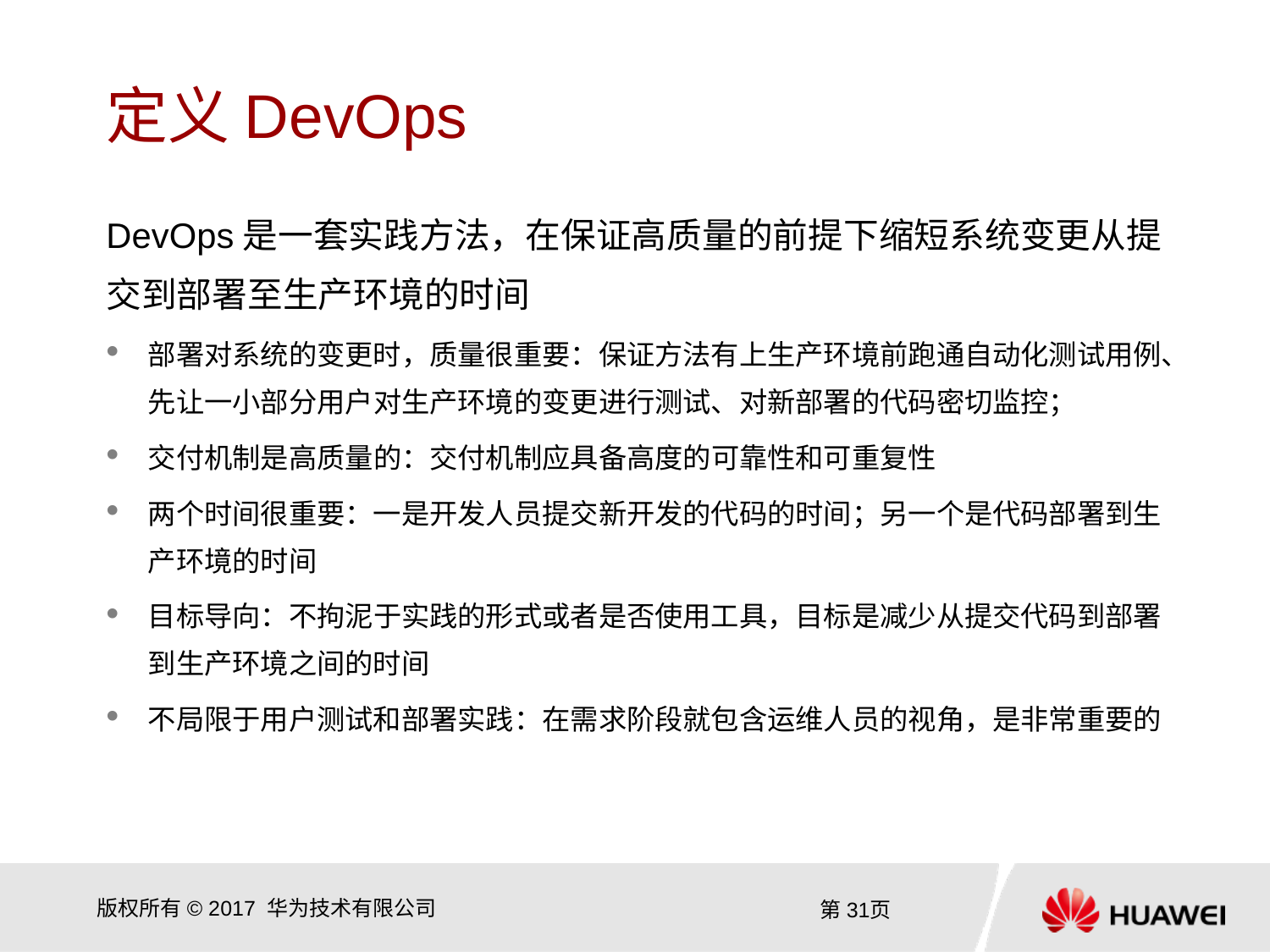

# 定义DevOps
DevOps是一套实践方法，在保证高质量的前提下缩短系统变更从提交到部署至生产环境的时间
部署对系统的变更时，质量很重要：保证方法有上生产环境前跑通自动化测试用例、先让一小部分用户对生产环境的变更进行测试、对新部署的代码密切监控；
交付机制是高质量的：交付机制应具备高度的可靠性和可重复性
两个时间很重要：一是开发人员提交新开发的代码的时间；另一个是代码部署到生产环境的时间
目标导向：不拘泥于实践的形式或者是否使用工具，目标是减少从提交代码到部署到生产环境之间的时间
不局限于用户测试和部署实践：在需求阶段就包含运维人员的视角，是非常重要的